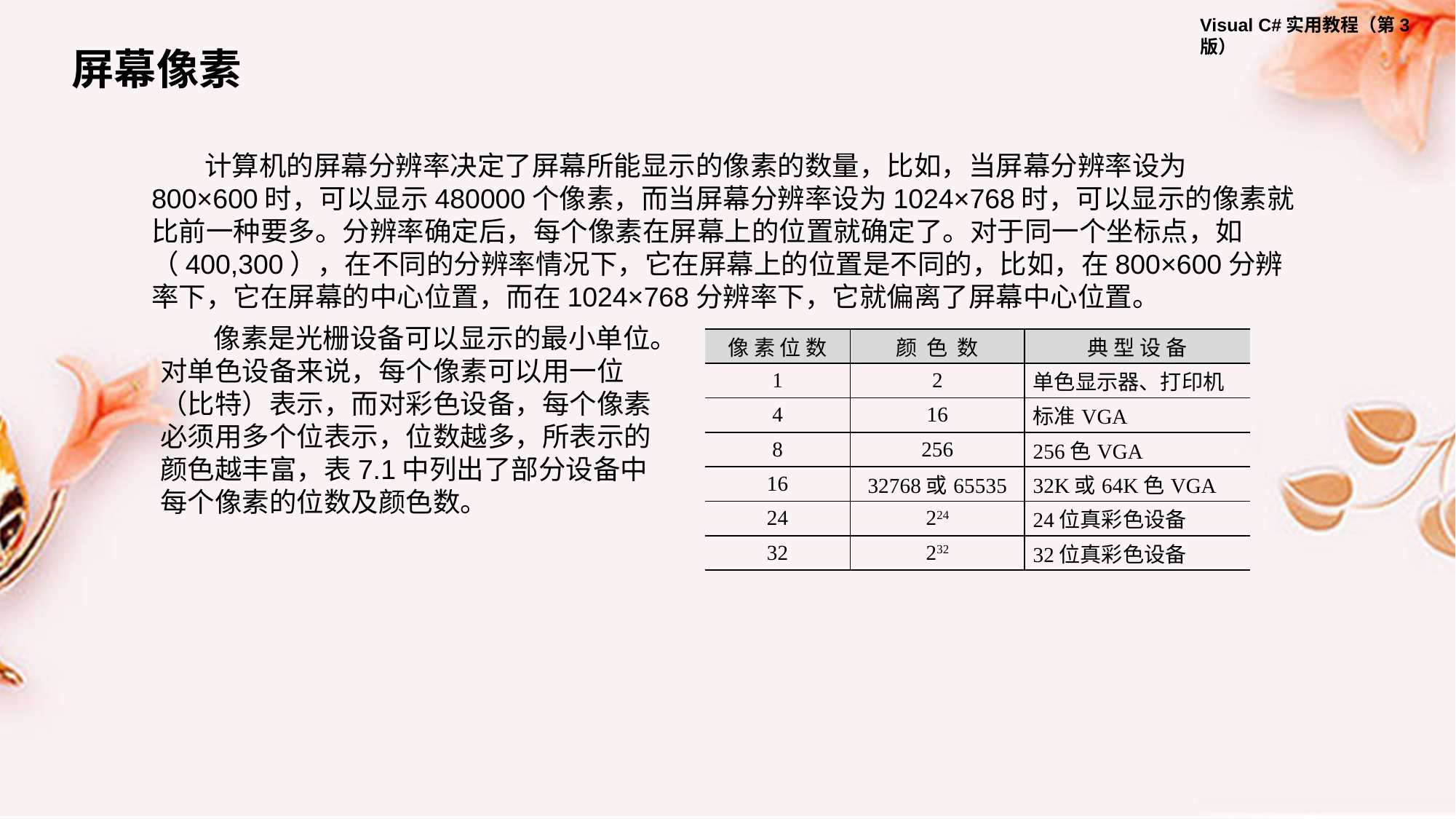

屏幕像素
计算机的屏幕分辨率决定了屏幕所能显示的像素的数量，比如，当屏幕分辨率设为800×600时，可以显示480000个像素，而当屏幕分辨率设为1024×768时，可以显示的像素就比前一种要多。分辨率确定后，每个像素在屏幕上的位置就确定了。对于同一个坐标点，如（400,300），在不同的分辨率情况下，它在屏幕上的位置是不同的，比如，在800×600分辨率下，它在屏幕的中心位置，而在1024×768分辨率下，它就偏离了屏幕中心位置。
像素是光栅设备可以显示的最小单位。对单色设备来说，每个像素可以用一位（比特）表示，而对彩色设备，每个像素必须用多个位表示，位数越多，所表示的颜色越丰富，表7.1中列出了部分设备中每个像素的位数及颜色数。
| 像 素 位 数 | 颜 色 数 | 典 型 设 备 |
| --- | --- | --- |
| 1 | 2 | 单色显示器、打印机 |
| 4 | 16 | 标准VGA |
| 8 | 256 | 256色VGA |
| 16 | 32768或65535 | 32K或64K色VGA |
| 24 | 224 | 24位真彩色设备 |
| 32 | 232 | 32位真彩色设备 |